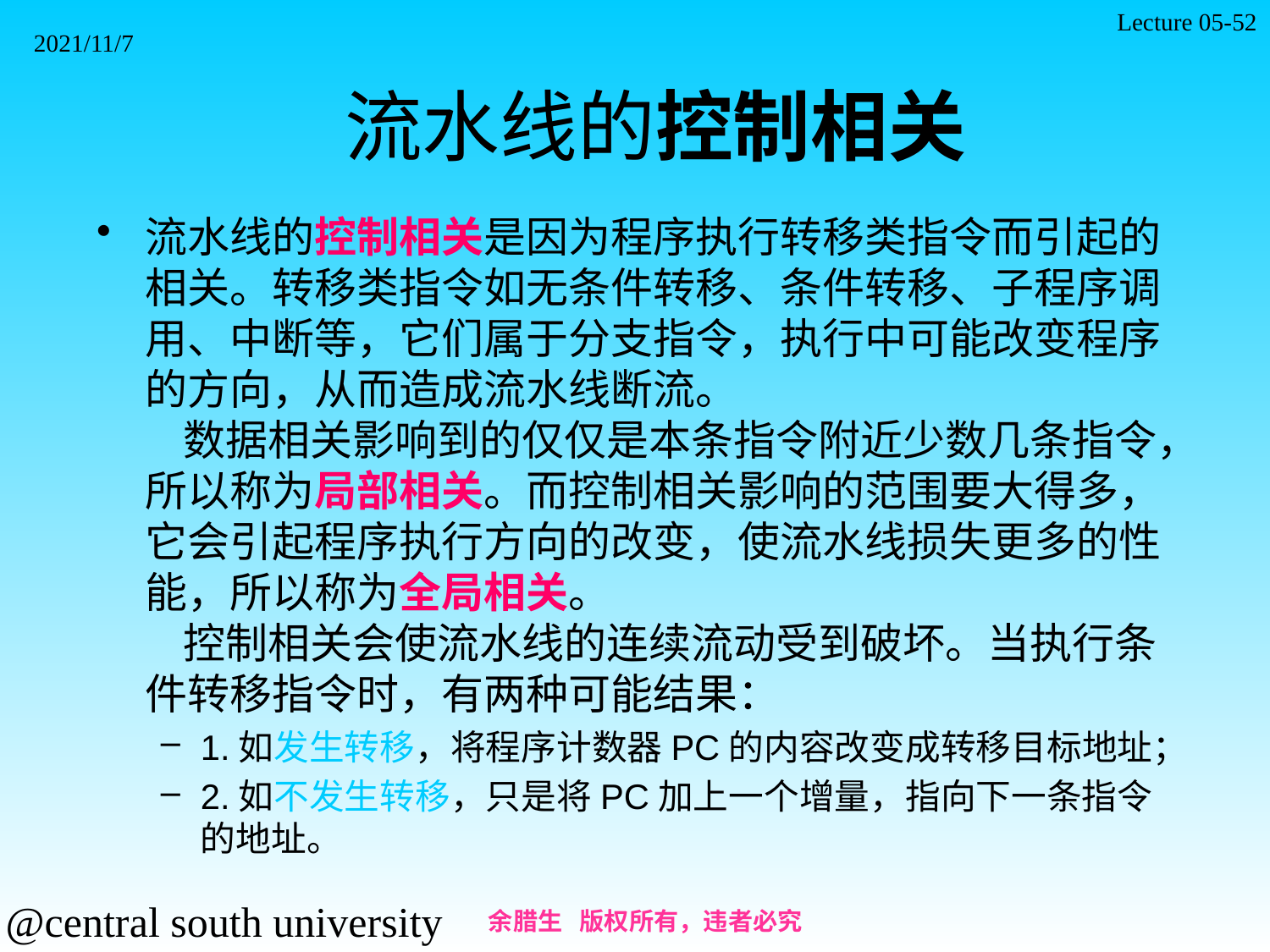

Lecture 05-52
2021/11/7
# 流水线的控制相关
流水线的控制相关是因为程序执行转移类指令而引起的相关。转移类指令如无条件转移、条件转移、子程序调用、中断等，它们属于分支指令，执行中可能改变程序的方向，从而造成流水线断流。
    数据相关影响到的仅仅是本条指令附近少数几条指令，所以称为局部相关。而控制相关影响的范围要大得多，它会引起程序执行方向的改变，使流水线损失更多的性能，所以称为全局相关。
    控制相关会使流水线的连续流动受到破坏。当执行条件转移指令时，有两种可能结果：
1.如发生转移，将程序计数器PC的内容改变成转移目标地址；
2.如不发生转移，只是将PC加上一个增量，指向下一条指令的地址。
余腊生   版权所有，违者必究